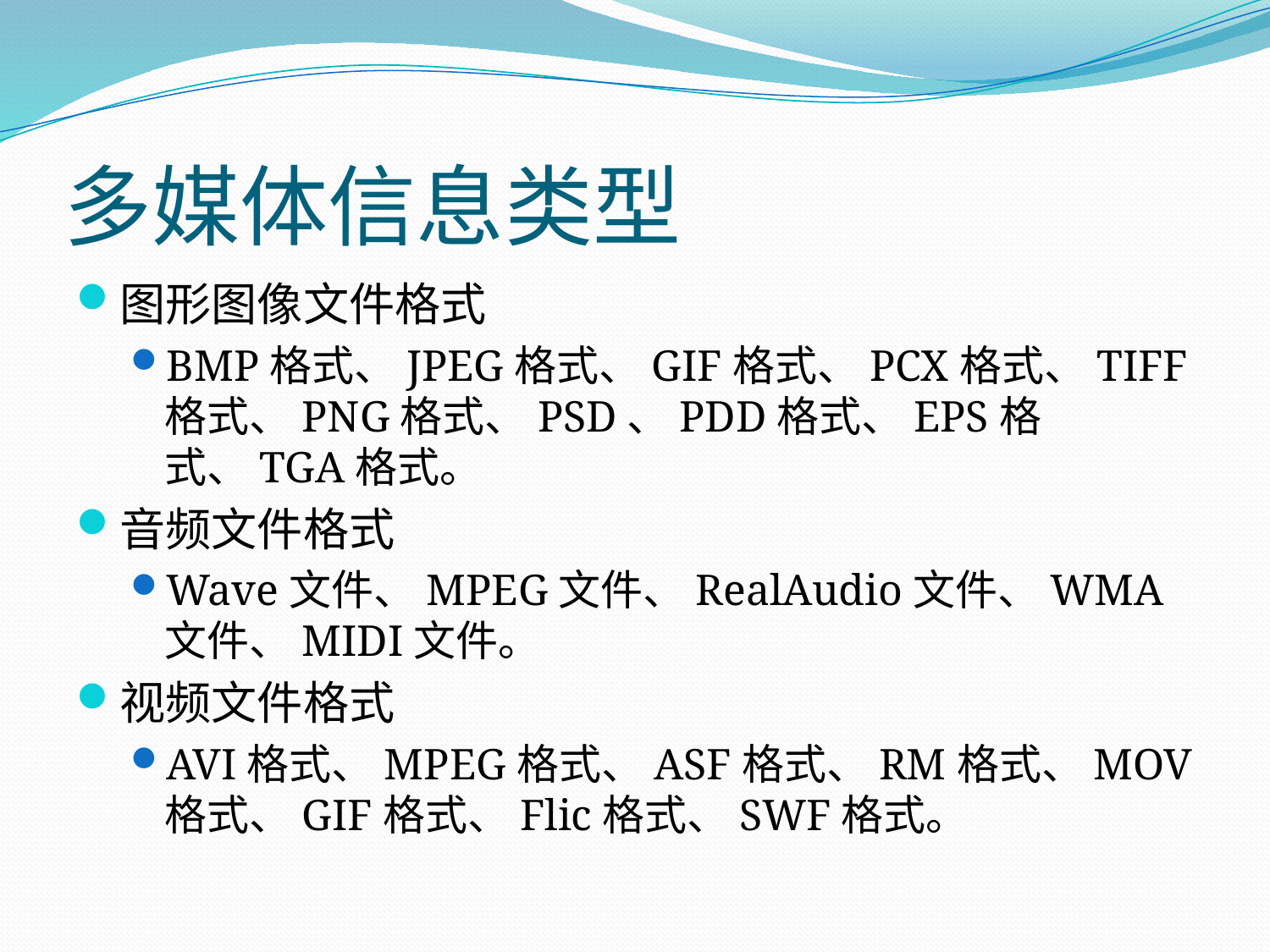

# 多媒体信息类型
图形图像文件格式
BMP格式、JPEG格式、GIF格式、PCX格式、TIFF格式、PNG格式、PSD、PDD格式、EPS格式、TGA格式。
音频文件格式
Wave文件、MPEG文件、RealAudio文件、WMA文件、MIDI文件。
视频文件格式
AVI格式、MPEG格式、ASF格式、RM格式、MOV格式、GIF格式、Flic格式、SWF格式。